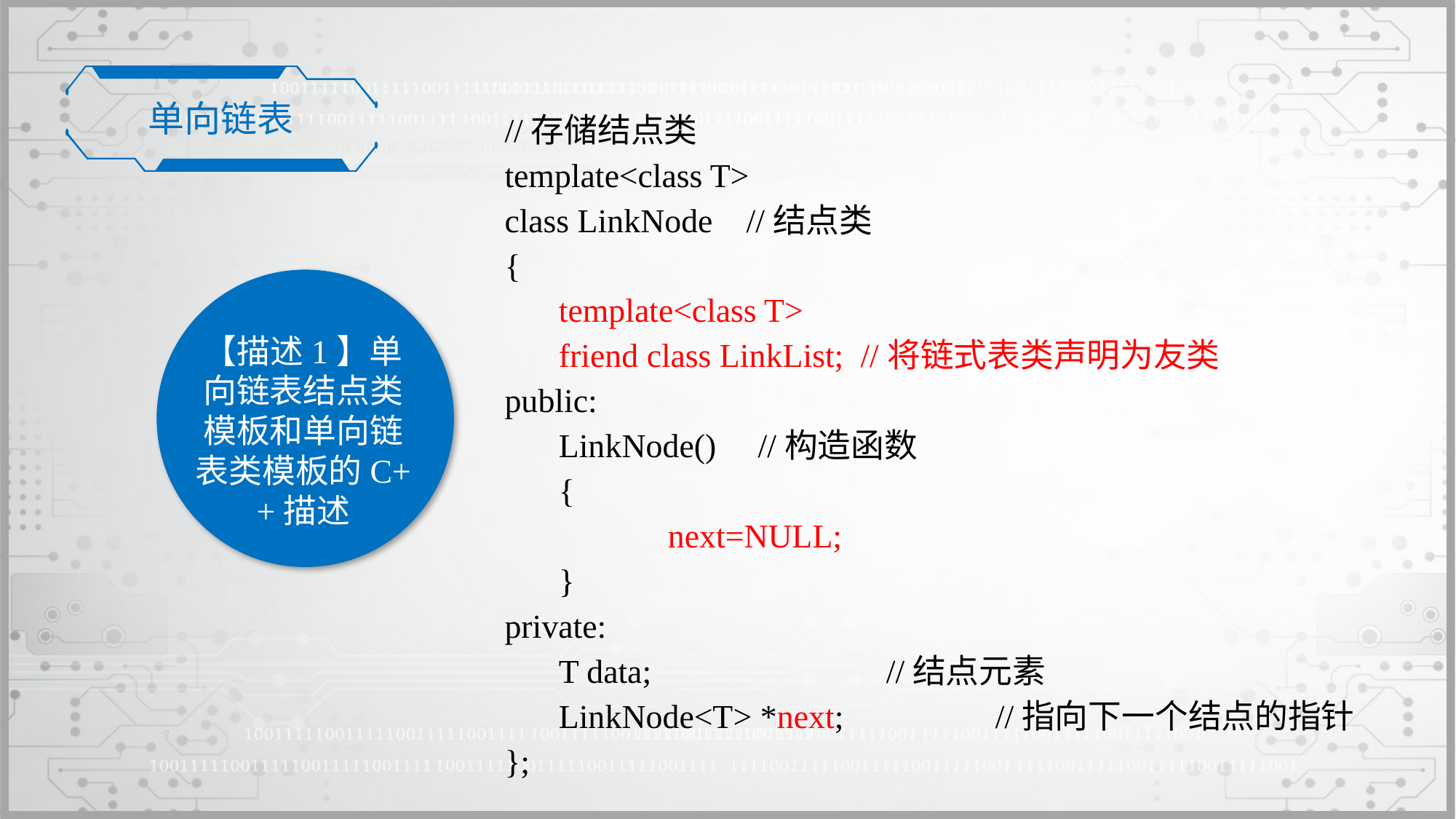

单向链表

//存储结点类
template<class T>
class LinkNode    //结点类
{
	template<class T>
	friend class LinkList;  //将链式表类声明为友类
public:
	LinkNode()     //构造函数
	{
		next=NULL;
	}
private:
	T data;			//结点元素
	LinkNode<T> *next;      	//指向下一个结点的指针
};

【描述1】单向链表结点类模板和单向链表类模板的C++描述